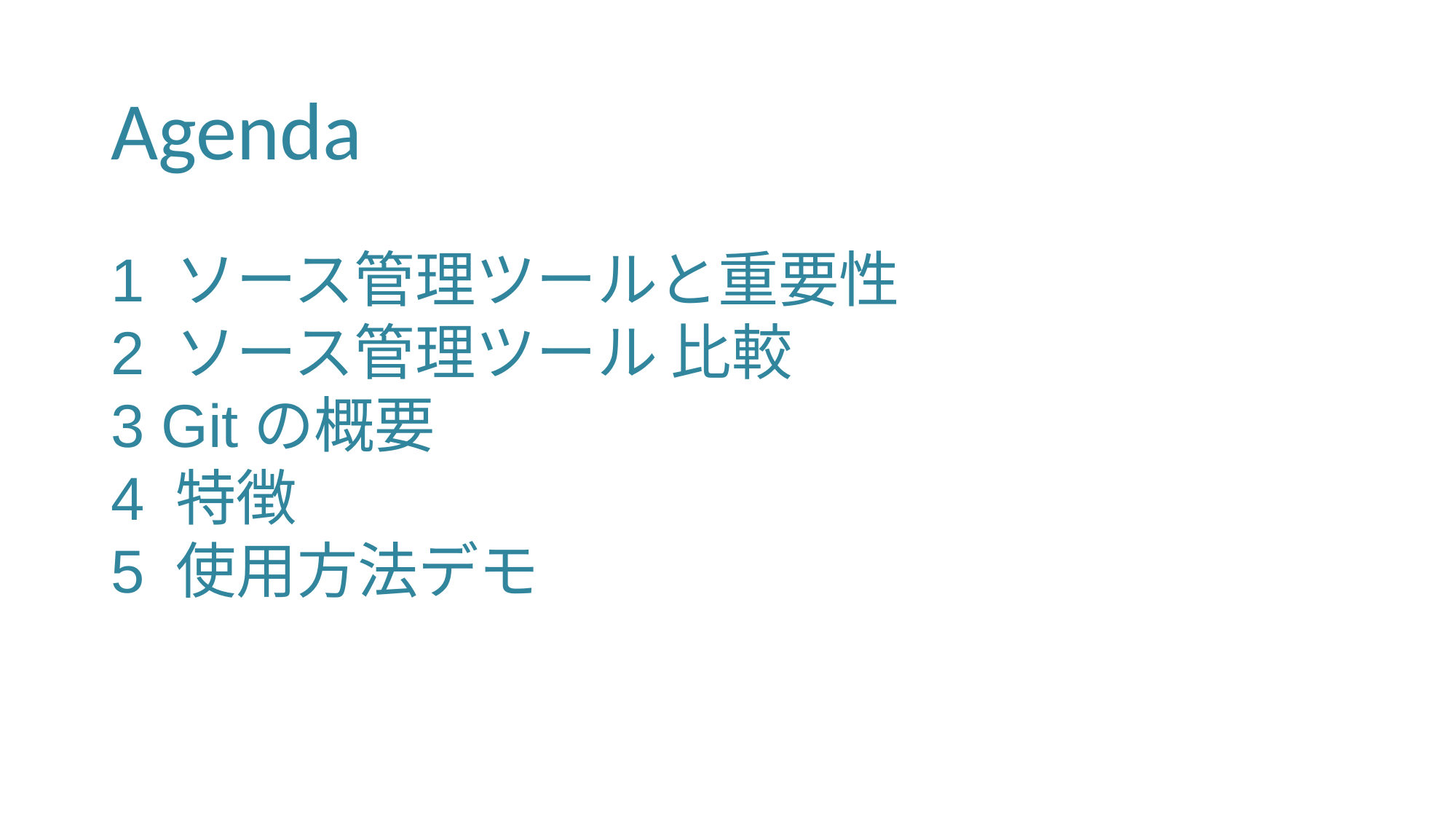

# Agenda
1 ソース管理ツールと重要性
2 ソース管理ツール 比較
3 Gitの概要
4 特徴
5 使用方法デモ